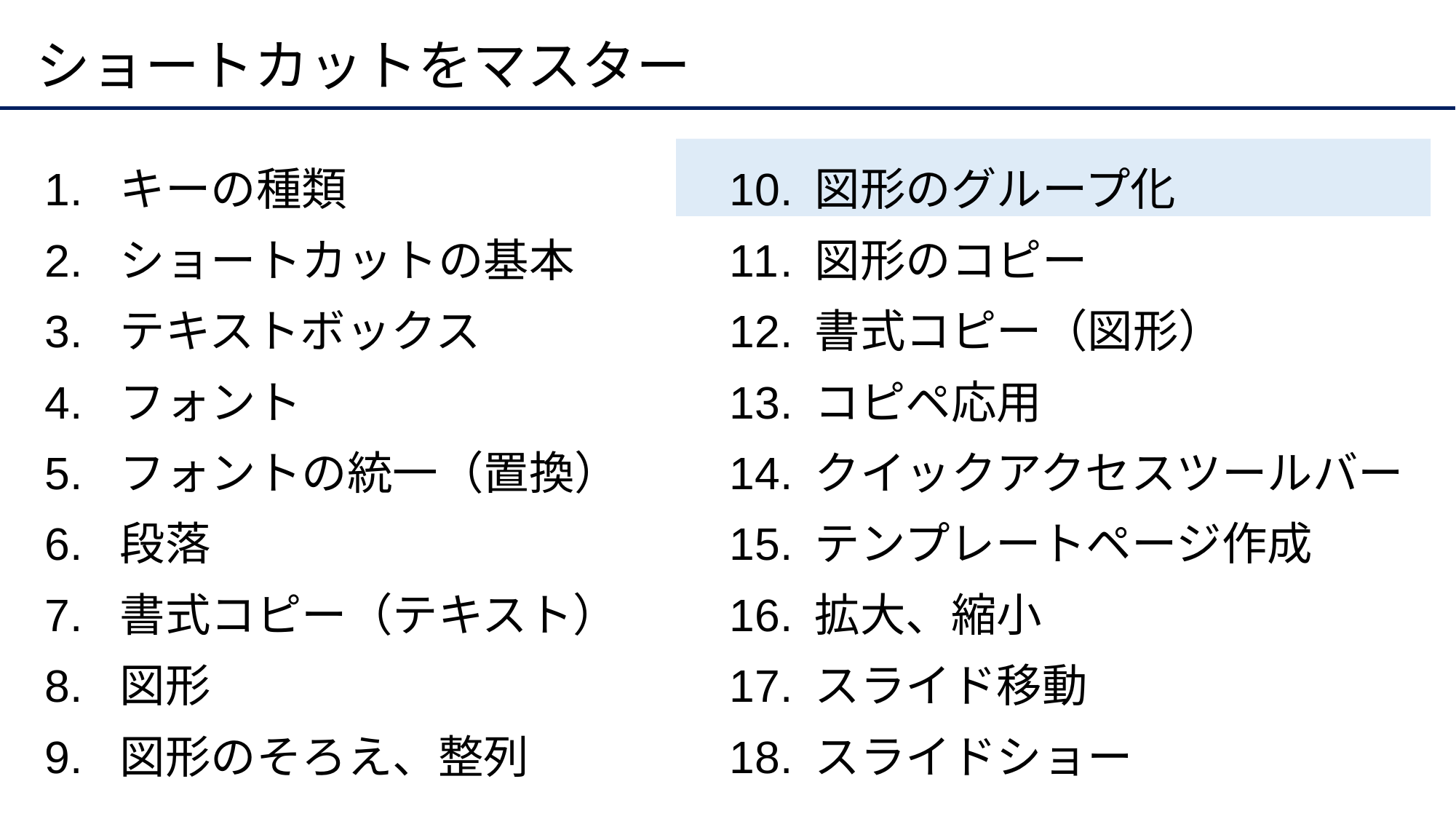

# ショートカットをマスター
キーの種類
ショートカットの基本
テキストボックス
フォント
フォントの統一（置換）
段落
書式コピー（テキスト）
図形
図形のそろえ、整列

図形のグループ化
図形のコピー
書式コピー（図形）
コピペ応用
クイックアクセスツールバー
テンプレートページ作成
拡大、縮小
スライド移動
スライドショー